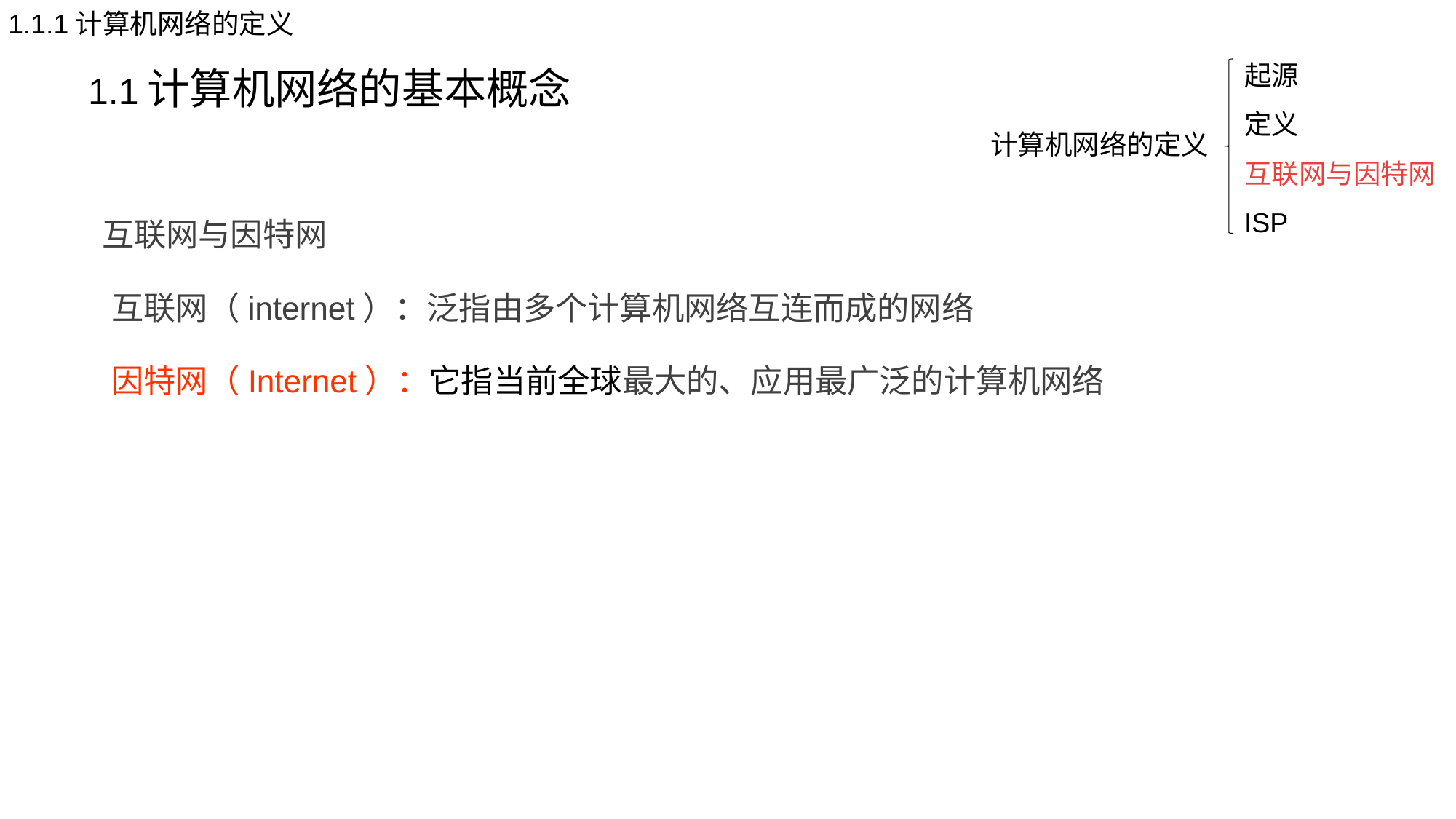

1.1.1计算机网络的定义
# 1.1计算机网络的基本概念
起源
定义
互联网与因特网
ISP

计算机网络的定义
互联网与因特网
    互联网（internet）：泛指由多个计算机网络互连而成的网络
    因特网（Internet）：它指当前全球最大的、应用最广泛的计算机网络